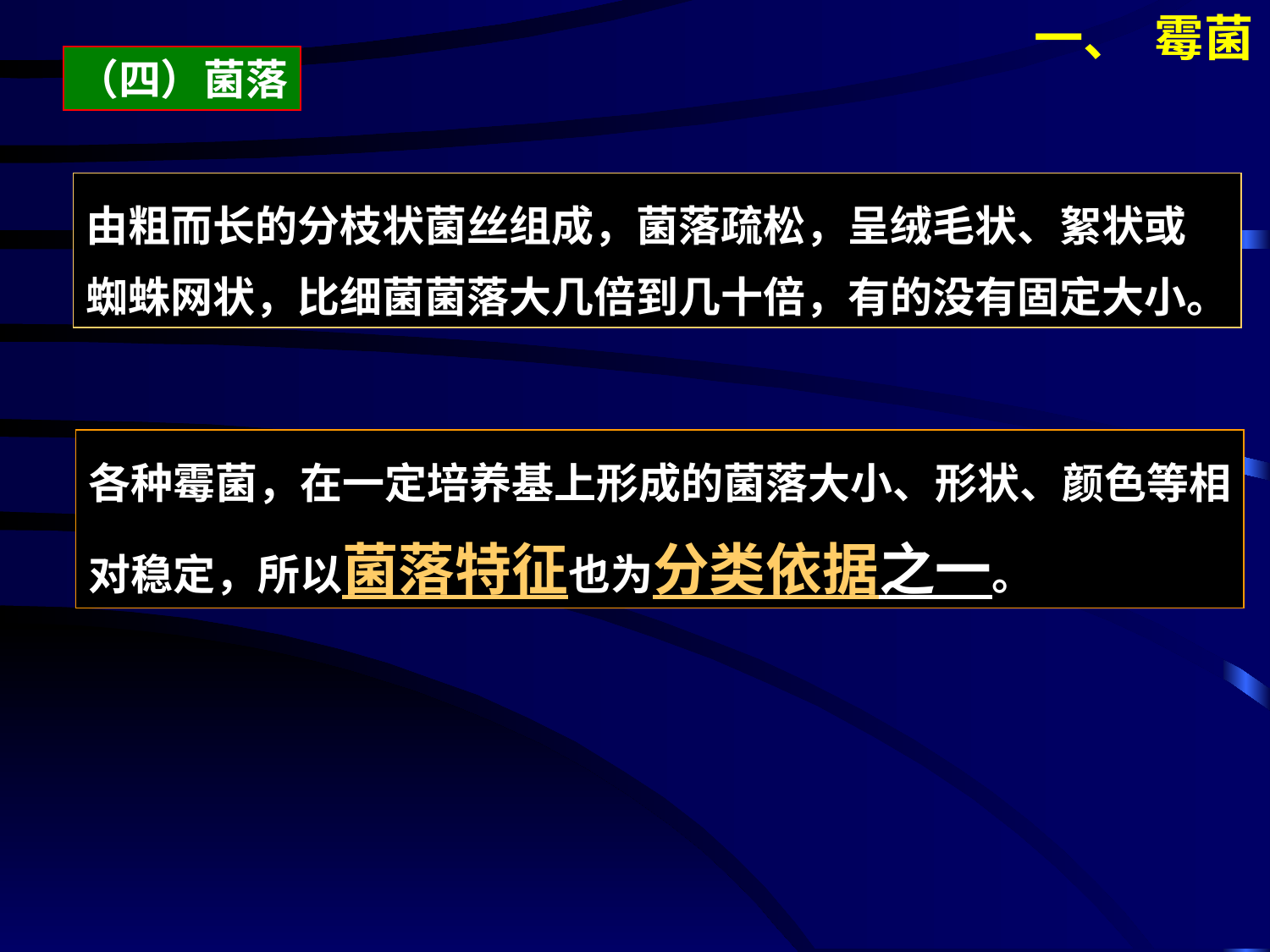

一、  霉菌
（四）菌落
由粗而长的分枝状菌丝组成，菌落疏松，呈绒毛状、絮状或
蜘蛛网状，比细菌菌落大几倍到几十倍，有的没有固定大小。
各种霉菌，在一定培养基上形成的菌落大小、形状、颜色等相
对稳定，所以菌落特征也为分类依据之一。